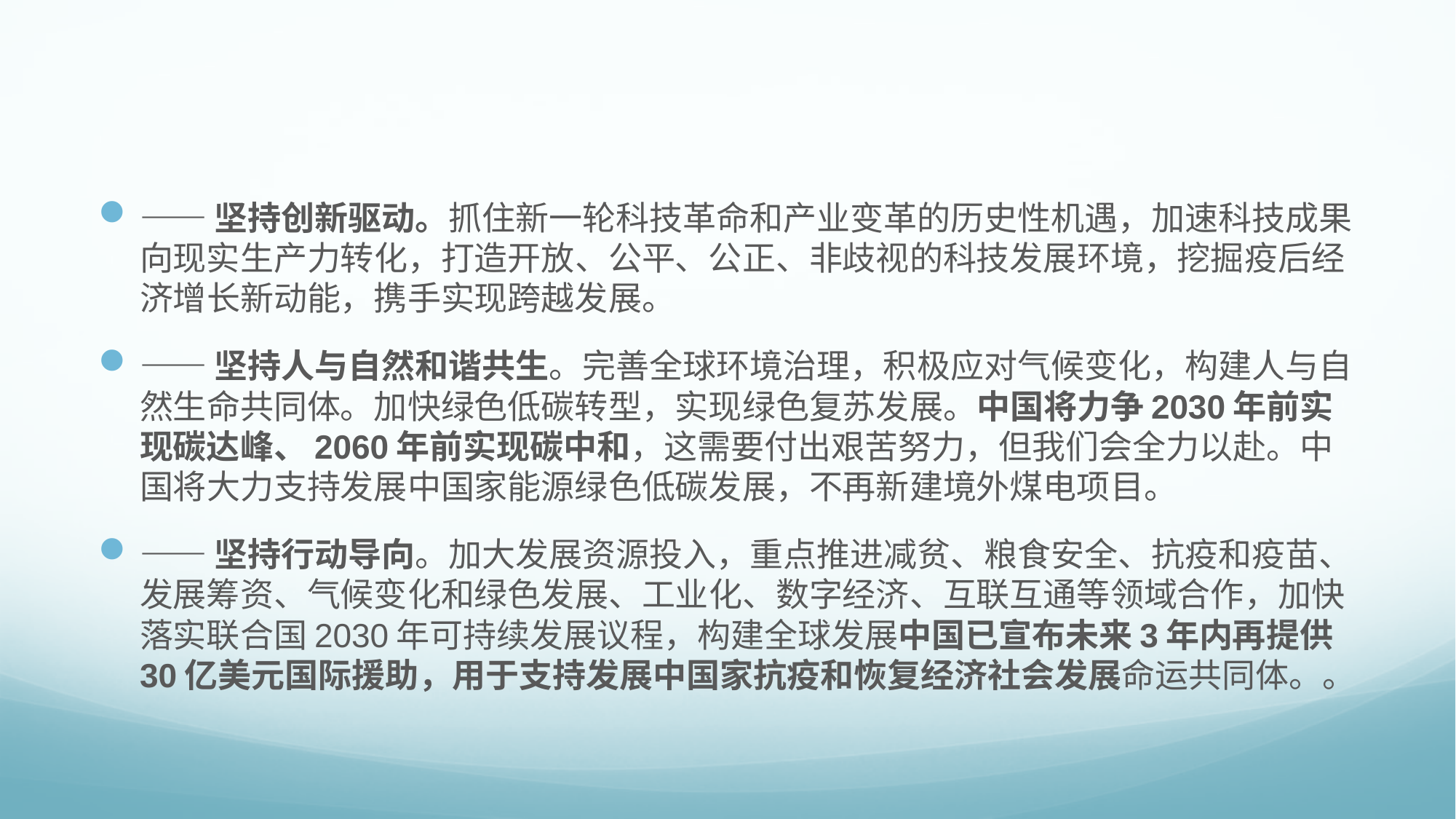

#
——坚持创新驱动。抓住新一轮科技革命和产业变革的历史性机遇，加速科技成果向现实生产力转化，打造开放、公平、公正、非歧视的科技发展环境，挖掘疫后经济增长新动能，携手实现跨越发展。
——坚持人与自然和谐共生。完善全球环境治理，积极应对气候变化，构建人与自然生命共同体。加快绿色低碳转型，实现绿色复苏发展。中国将力争2030年前实现碳达峰、2060年前实现碳中和，这需要付出艰苦努力，但我们会全力以赴。中国将大力支持发展中国家能源绿色低碳发展，不再新建境外煤电项目。
——坚持行动导向。加大发展资源投入，重点推进减贫、粮食安全、抗疫和疫苗、发展筹资、气候变化和绿色发展、工业化、数字经济、互联互通等领域合作，加快落实联合国2030年可持续发展议程，构建全球发展中国已宣布未来3年内再提供30亿美元国际援助，用于支持发展中国家抗疫和恢复经济社会发展命运共同体。。